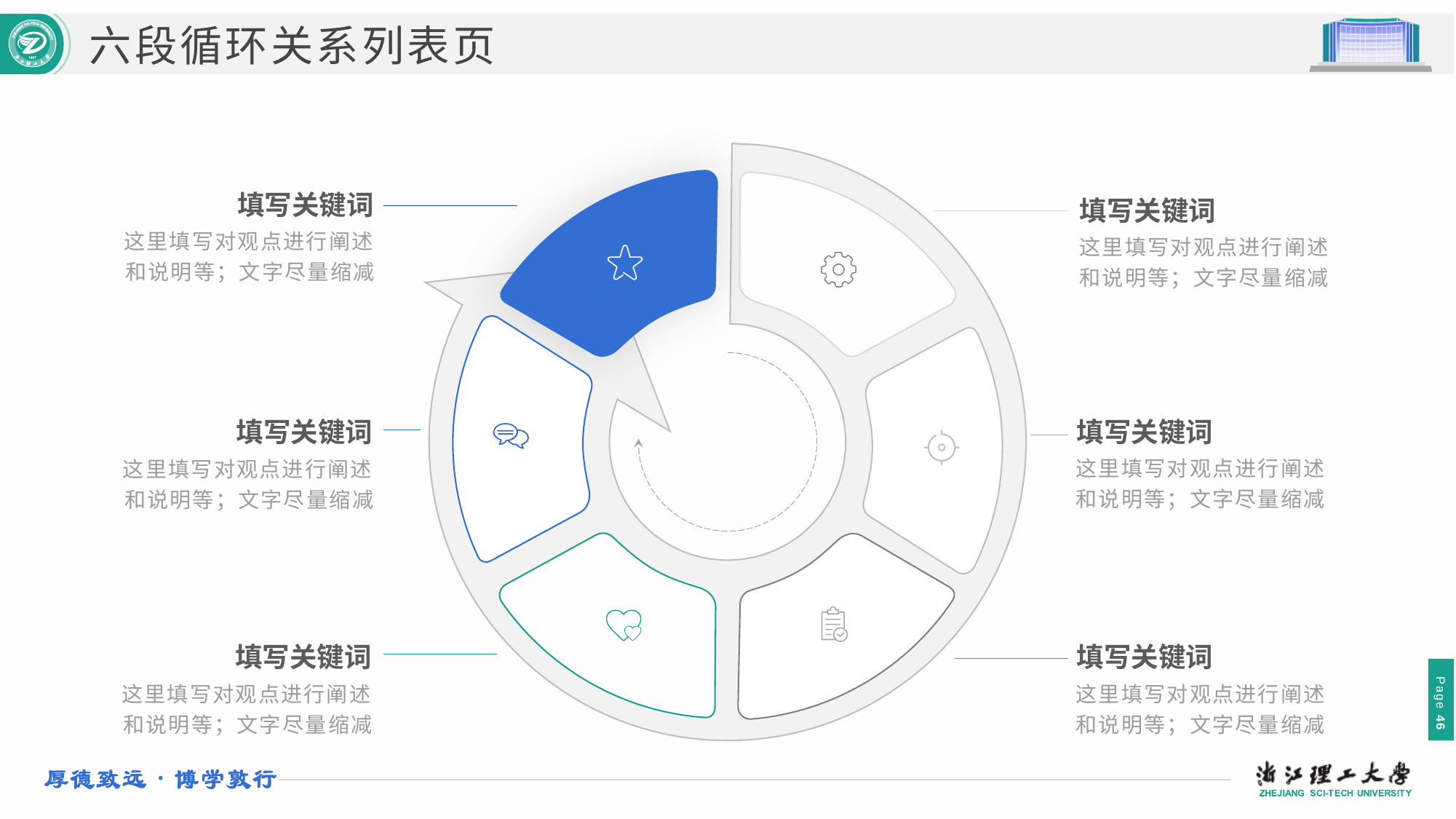

六段循环关系列表页

填写关键词
填写关键词
这里填写对观点进行阐述和说明等；文字尽量缩减
这里填写对观点进行阐述和说明等；文字尽量缩减

填写关键词
填写关键词

这里填写对观点进行阐述和说明等；文字尽量缩减
这里填写对观点进行阐述和说明等；文字尽量缩减

填写关键词
填写关键词
这里填写对观点进行阐述和说明等；文字尽量缩减
这里填写对观点进行阐述和说明等；文字尽量缩减